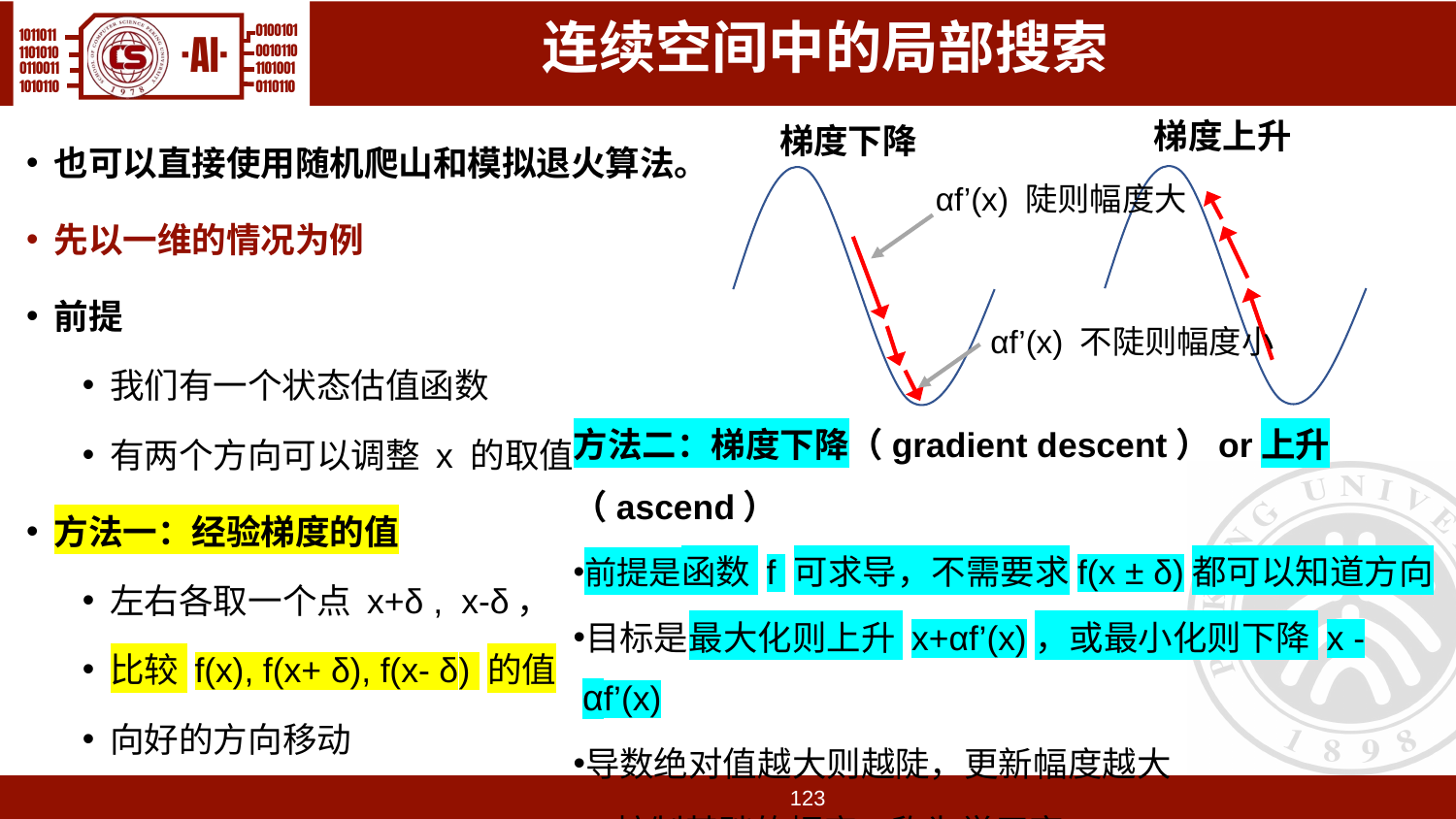

# 连续空间中的局部搜索
梯度上升
梯度下降
也可以直接使用随机爬山和模拟退火算法。
先以一维的情况为例
前提
我们有一个状态估值函数
有两个方向可以调整 x 的取值
方法一：经验梯度的值
左右各取一个点 x+δ ,  x-δ，
比较 f(x), f(x+ δ), f(x- δ) 的值
向好的方向移动

αf’(x) 陡则幅度大
αf’(x) 不陡则幅度小
方法二：梯度下降（gradient descent）or上升（ascend）
前提是函数 f 可求导，不需要求f(x ± δ)都可以知道方向
目标是最大化则上升 x+αf’(x)，或最小化则下降 x - αf’(x)
导数绝对值越大则越陡，更新幅度越大
α控制基础的幅度，称为学习率
若估值函数不可微 – 则使用经验梯度的值法
123